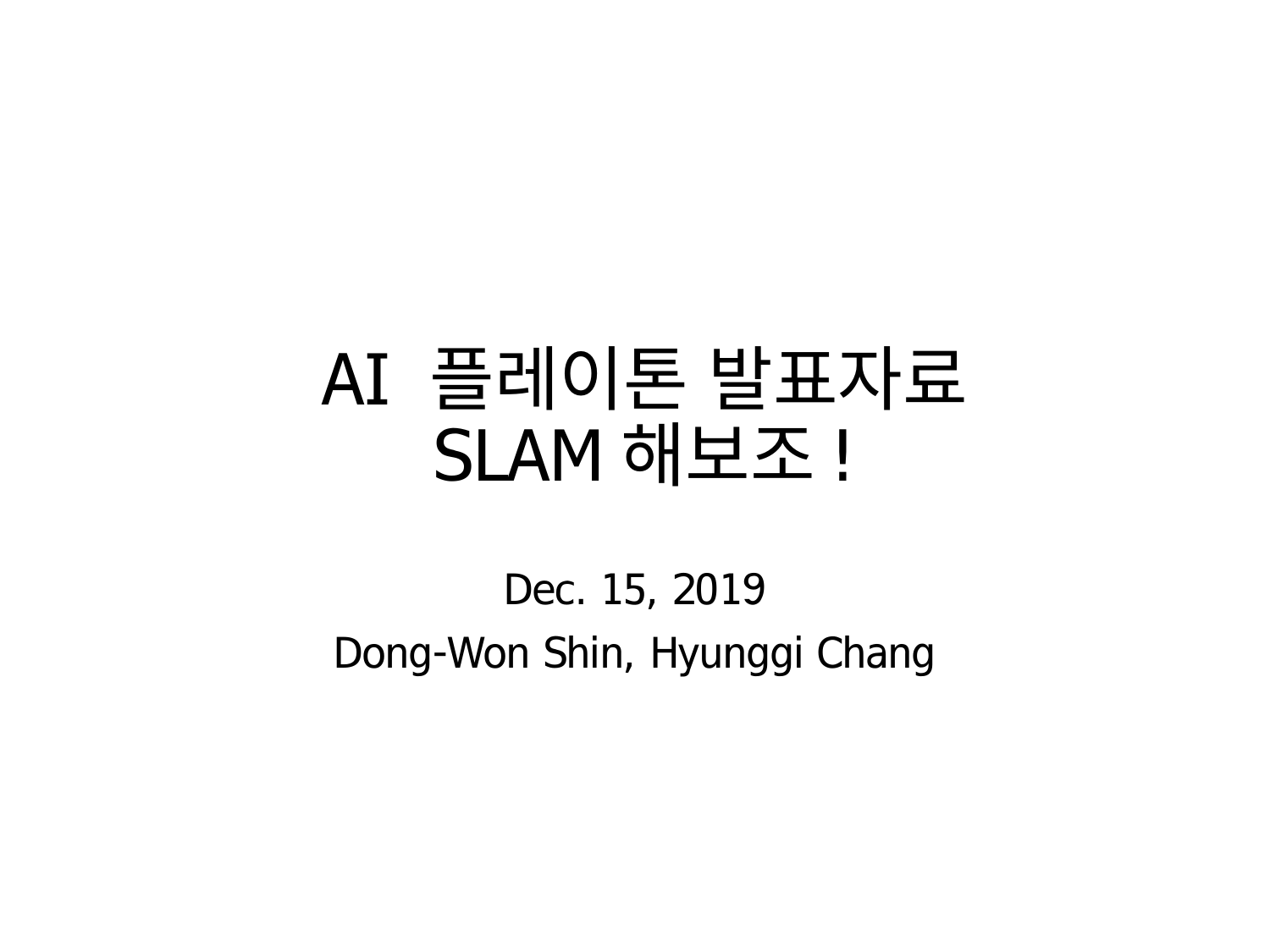

# AI 플레이톤 발표자료 SLAM해보조!
Dec. 15, 2019
Dong-Won Shin, Hyunggi Chang